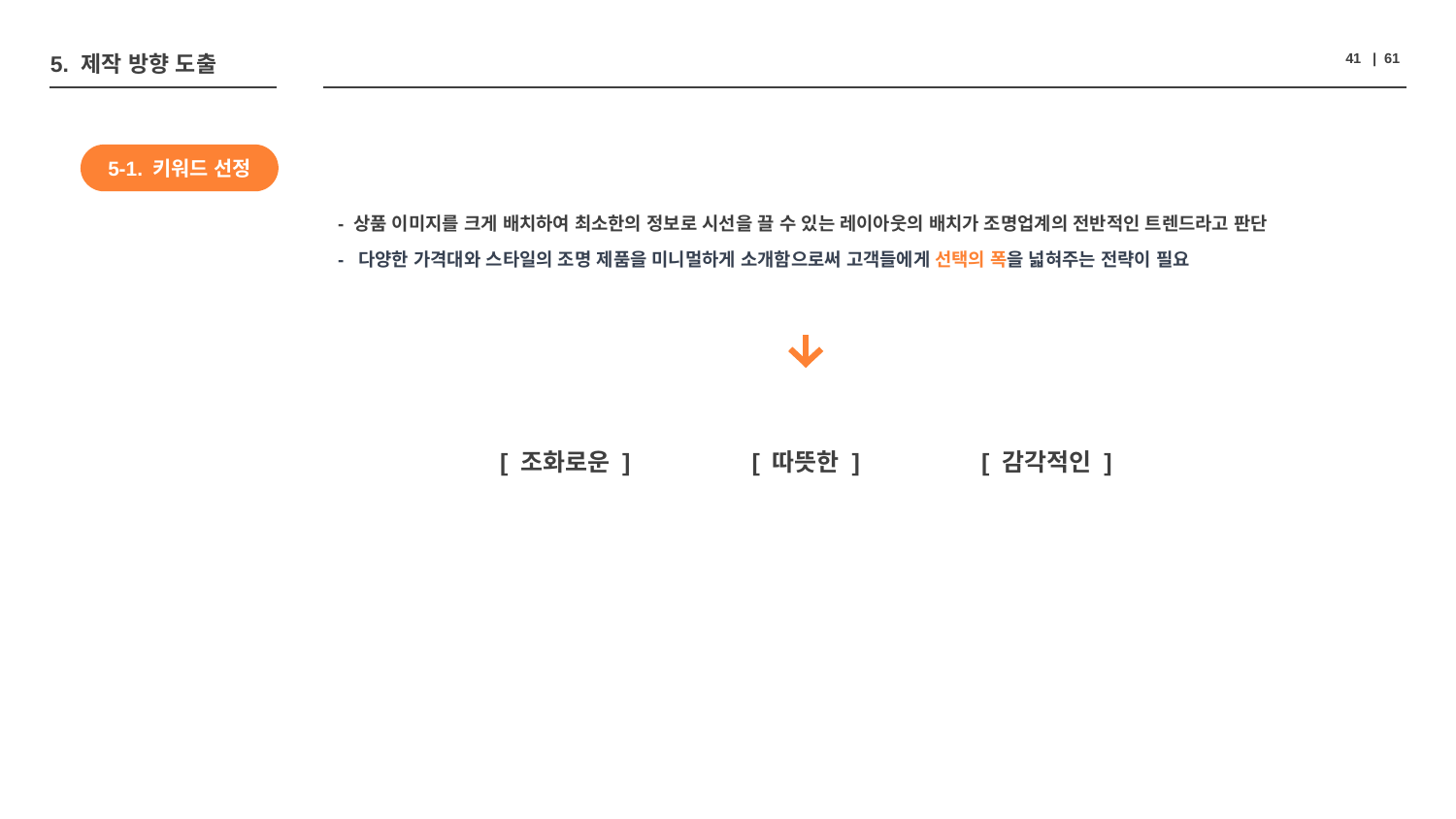

5. 제작 방향 도출
41   |  61

5-1. 키워드 선정
- 상품 이미지를 크게 배치하여 최소한의 정보로 시선을 끌 수 있는 레이아웃의 배치가 조명업계의 전반적인 트렌드라고 판단

-  다양한 가격대와 스타일의 조명 제품을 미니멀하게 소개함으로써 고객들에게 선택의 폭을 넓혀주는 전략이 필요
[ 조화로운 ]
[ 따뜻한 ]
[ 감각적인 ]